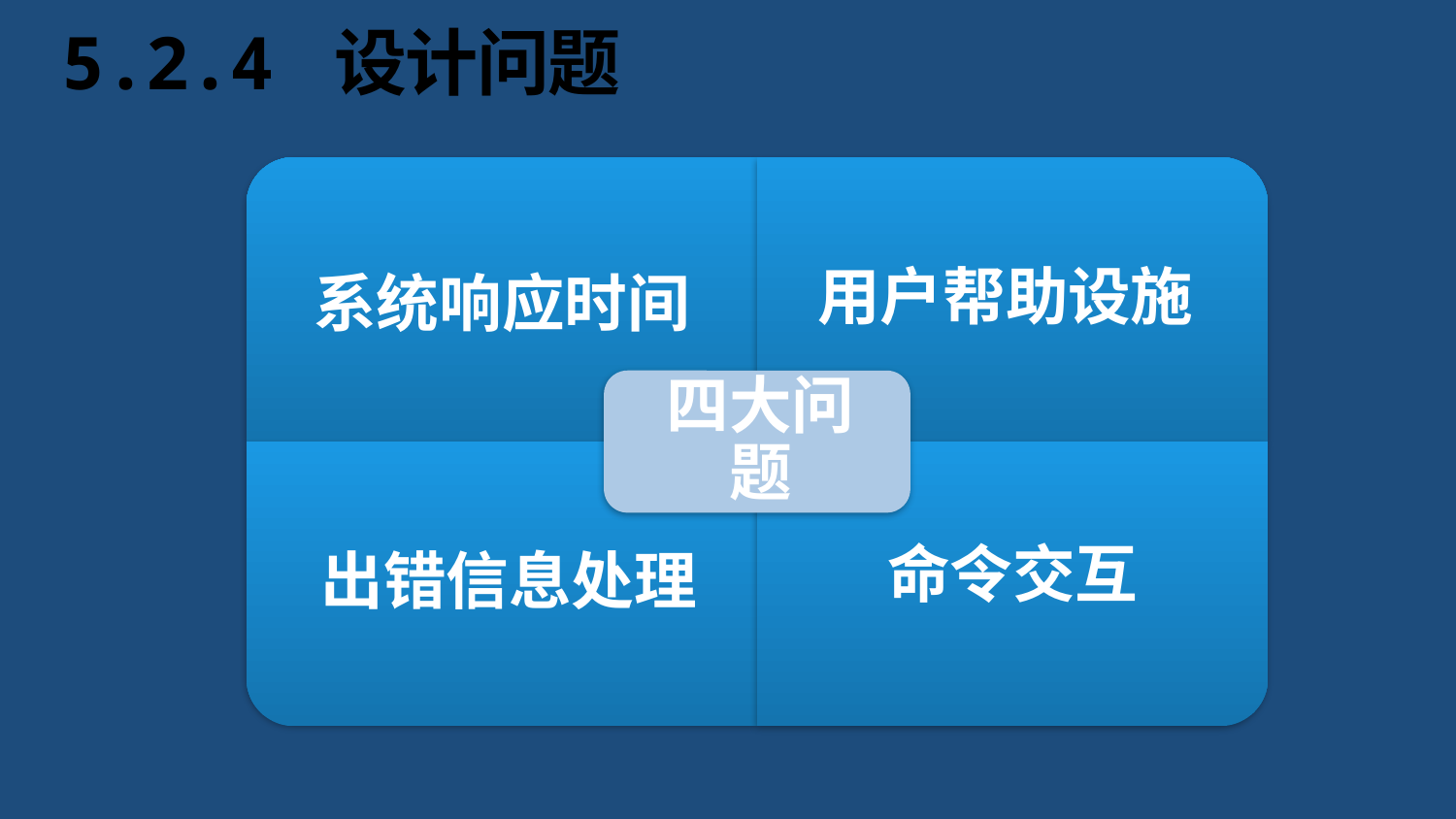

# 5.2.4 设计问题
系统响应时间
用户帮助设施
出错信息处理
命令交互
四大问题